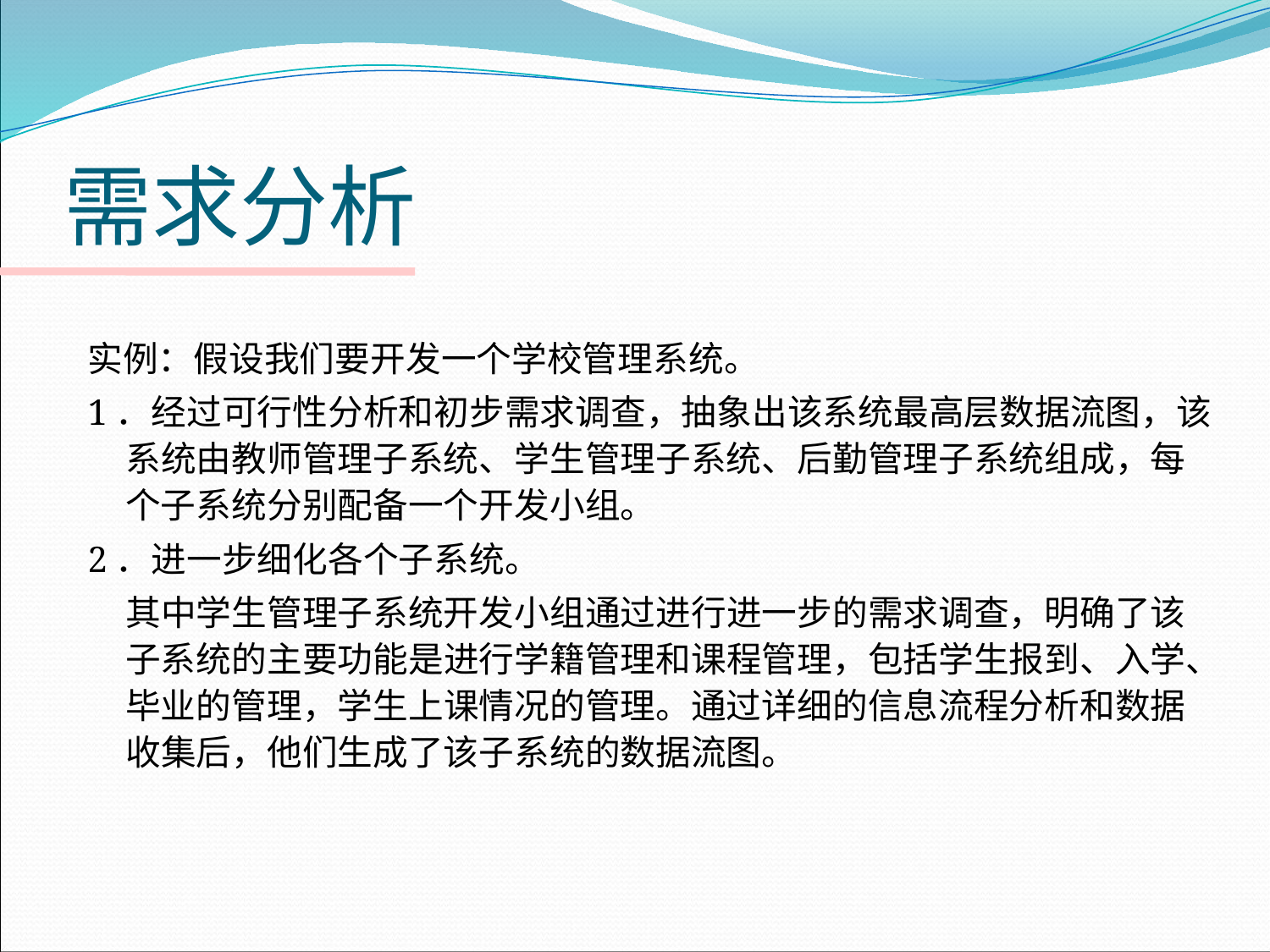

# 需求分析
实例：假设我们要开发一个学校管理系统。
1．经过可行性分析和初步需求调查，抽象出该系统最高层数据流图，该系统由教师管理子系统、学生管理子系统、后勤管理子系统组成，每个子系统分别配备一个开发小组。
2．进一步细化各个子系统。
	其中学生管理子系统开发小组通过进行进一步的需求调查，明确了该子系统的主要功能是进行学籍管理和课程管理，包括学生报到、入学、毕业的管理，学生上课情况的管理。通过详细的信息流程分析和数据收集后，他们生成了该子系统的数据流图。

685